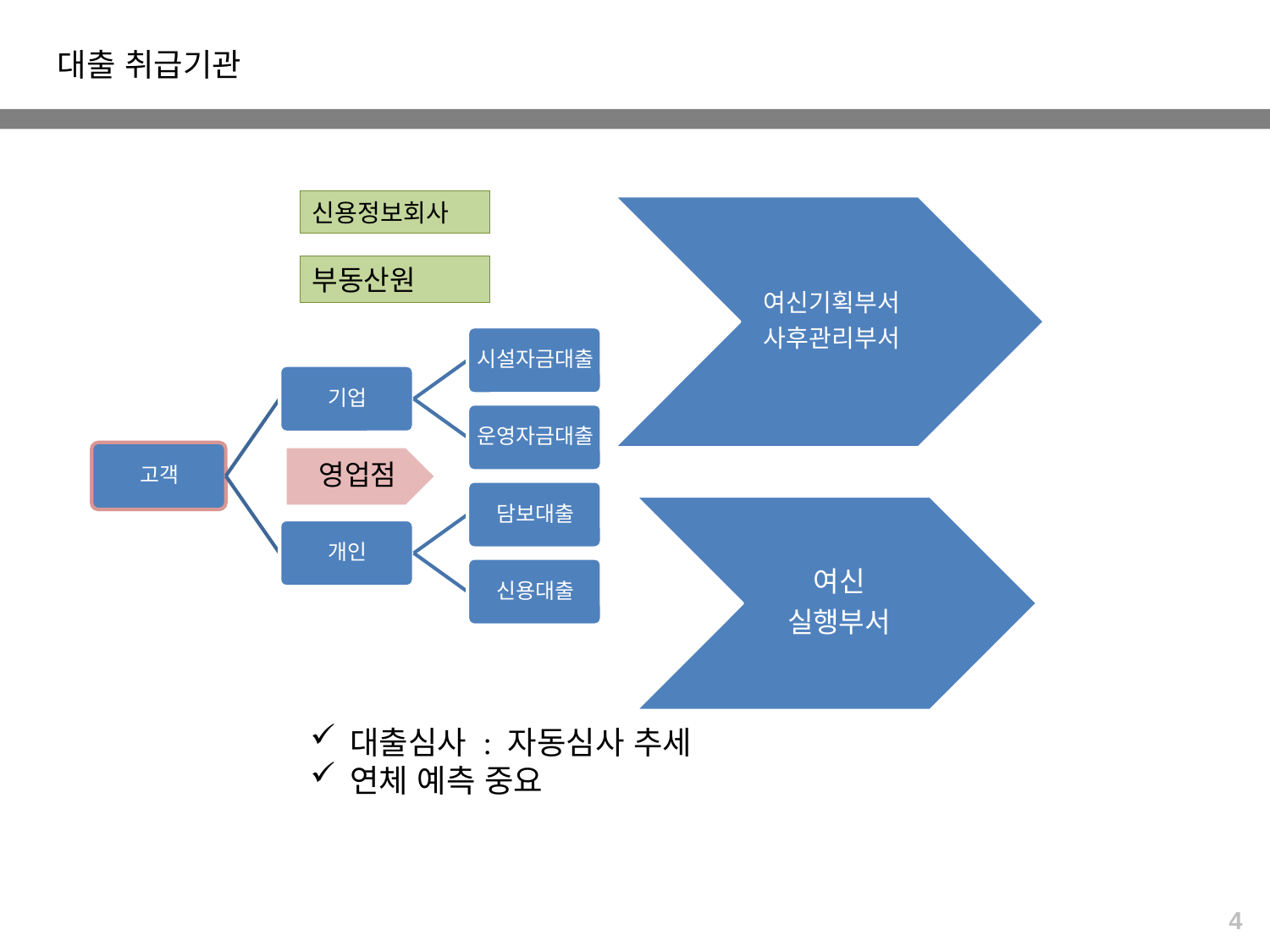

대출 취급기관

신용정보회사
영업점
여신
실행부서
여신기획부서
사후관리부서
고객

기업

시설자금대출

운영자금대출

개인

담보대출

신용대출
부동산원
대출심사 : 자동심사 추세
연체 예측 중요
4